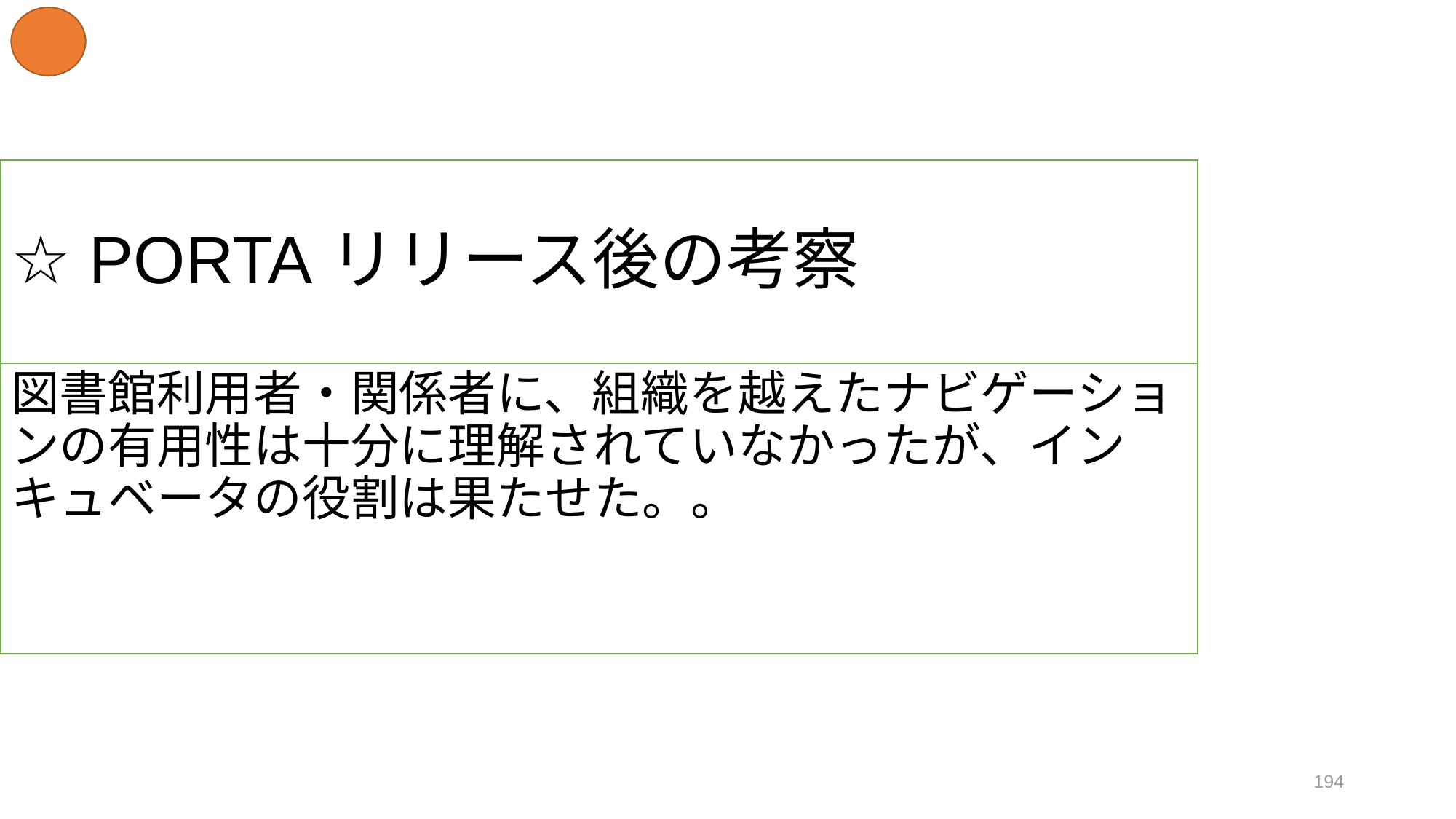

# ☆ PORTAリリース後の考察
図書館利用者・関係者に、組織を越えたナビゲーションの有用性は十分に理解されていなかったが、インキュベータの役割は果たせた。。

194